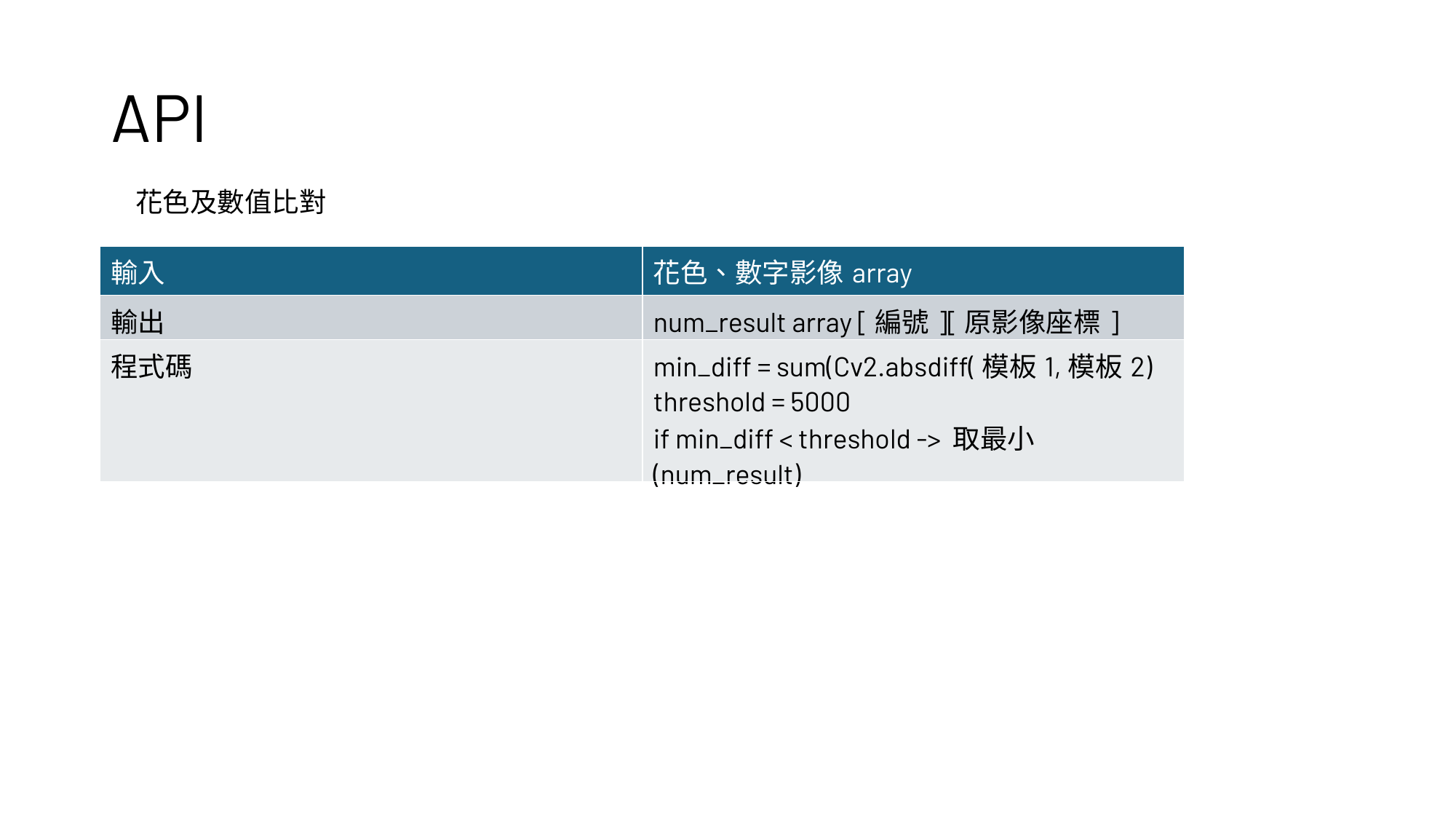

# API
花色及數值比對
| 輸入 | 花色、數字影像array |
| --- | --- |
| 輸出 | num\_result array [編號][原影像座標] |
| 程式碼 | min\_diff = sum(Cv2.absdiff(模板1,模板2) threshold = 5000 if min\_diff < threshold -> 取最小(num\_result) |